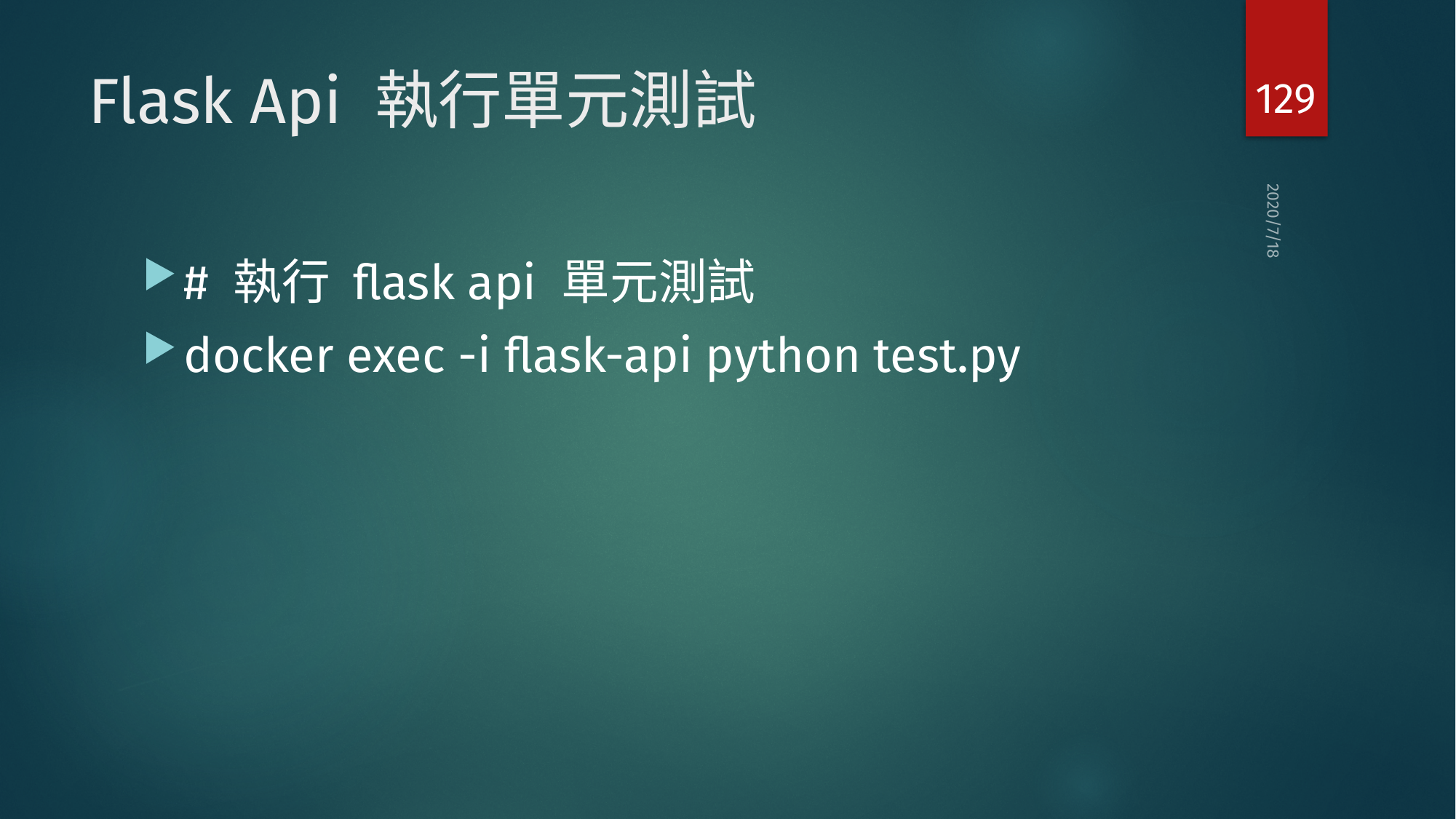

129
# Flask Api 執行單元測試
2020/7/18
# 執行 flask api 單元測試
docker exec -i flask-api python test.py